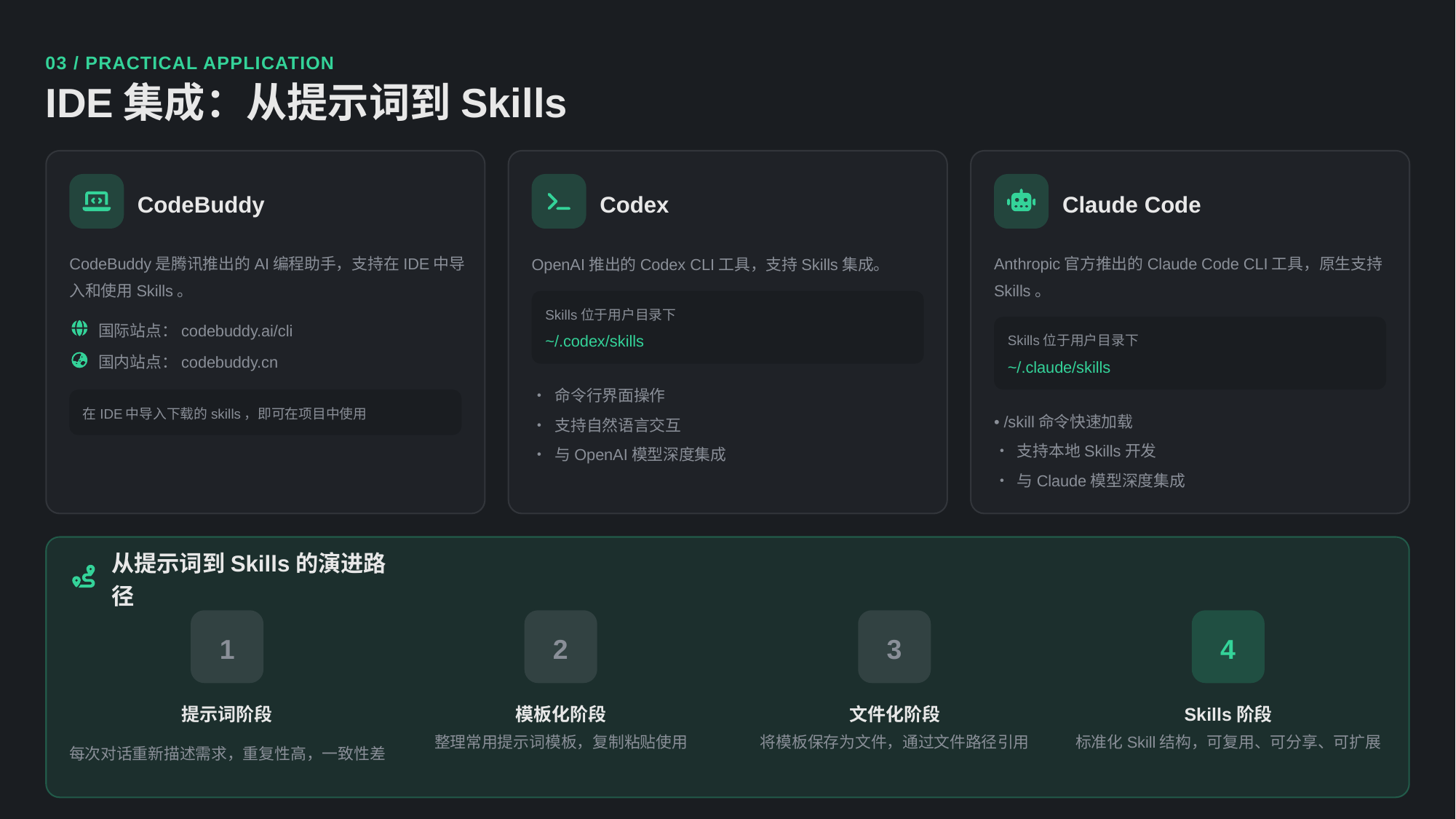

03 / PRACTICAL APPLICATION
IDE集成：从提示词到Skills

CodeBuddy
Codex
Claude Code

CodeBuddy是腾讯推出的AI编程助手，支持在IDE中导入和使用Skills。
OpenAI推出的Codex CLI工具，支持Skills集成。
Anthropic官方推出的Claude Code CLI工具，原生支持Skills。

Skills位于用户目录下
国际站点：codebuddy.ai/cli

~/.codex/skills
Skills位于用户目录下
国内站点：codebuddy.cn

~/.claude/skills
• 命令行界面操作

在IDE中导入下载的skills，即可在项目中使用
• /skill命令快速加载
• 支持自然语言交互
• 支持本地Skills开发
• 与OpenAI模型深度集成
• 与Claude模型深度集成

从提示词到Skills的演进路径

1
2
3
4
提示词阶段
模板化阶段
文件化阶段
Skills阶段
每次对话重新描述需求，重复性高，一致性差
整理常用提示词模板，复制粘贴使用
将模板保存为文件，通过文件路径引用
标准化Skill结构，可复用、可分享、可扩展